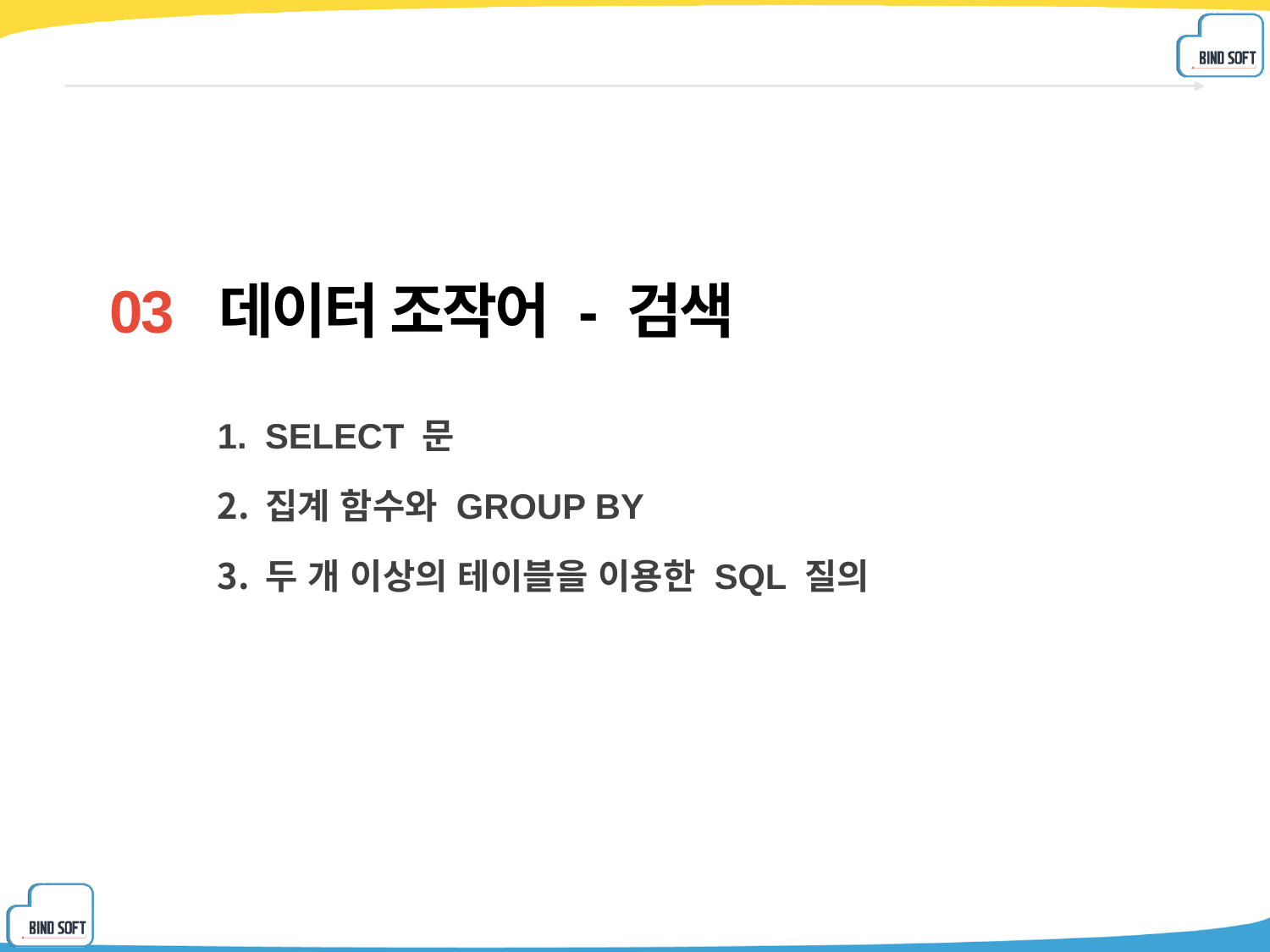

#

03  데이터 조작어 - 검색
SELECT 문
집계 함수와 GROUP BY
두 개 이상의 테이블을 이용한 SQL 질의